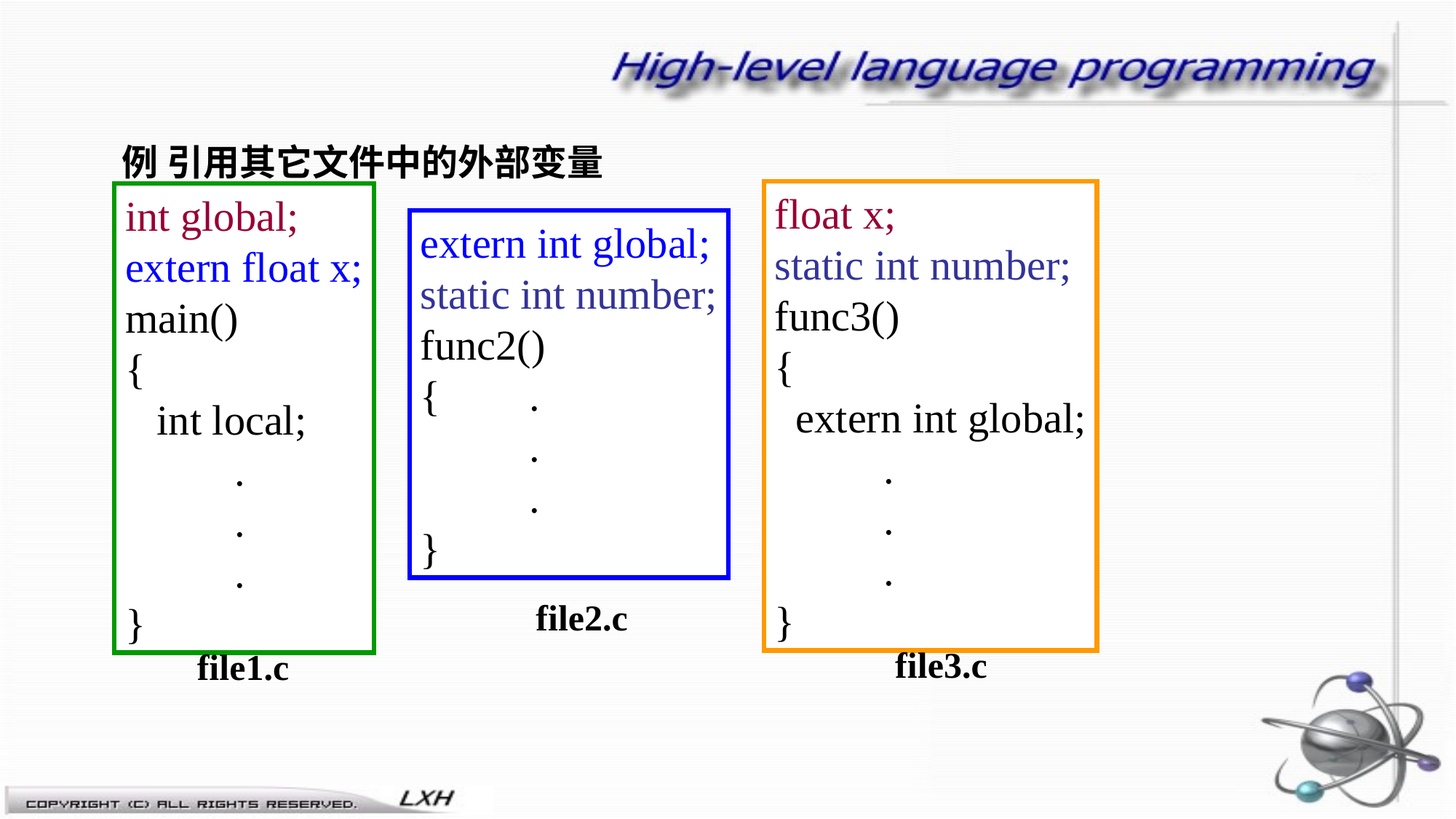

例 引用其它文件中的外部变量
float x;
static int number;
func3()
{
  extern int global;
	.
	.
	.
}
int global;
extern float x;
main()
{
   int local;
	.
	.
	.
}
extern int global;
static int number;
func2()
{	.
	.
	.
}
file2.c
file3.c
file1.c